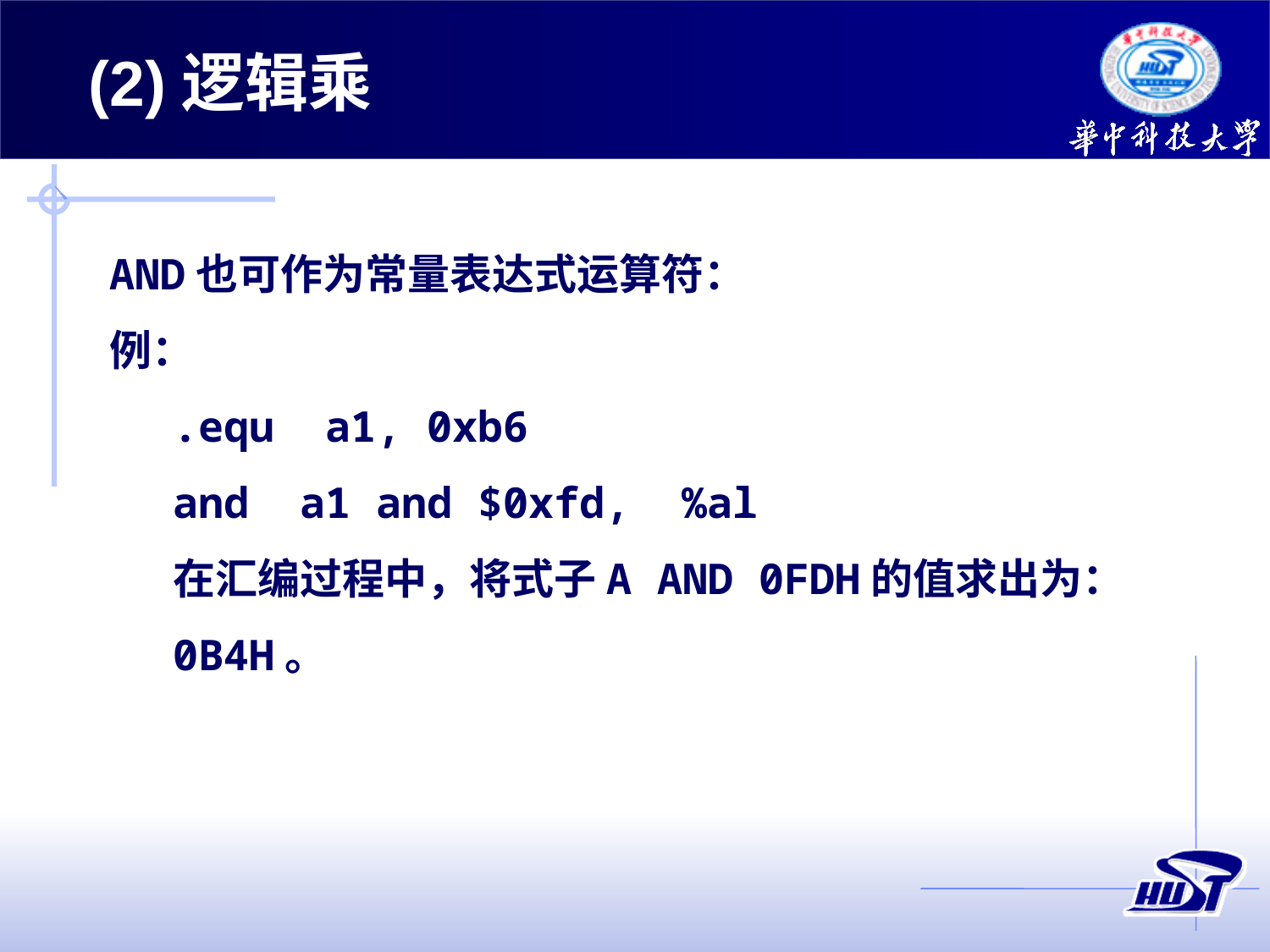

(2)逻辑乘
AND也可作为常量表达式运算符：
例：
.equ  a1, 0xb6
and  a1 and $0xfd,  %al
在汇编过程中，将式子A AND 0FDH的值求出为：0B4H。